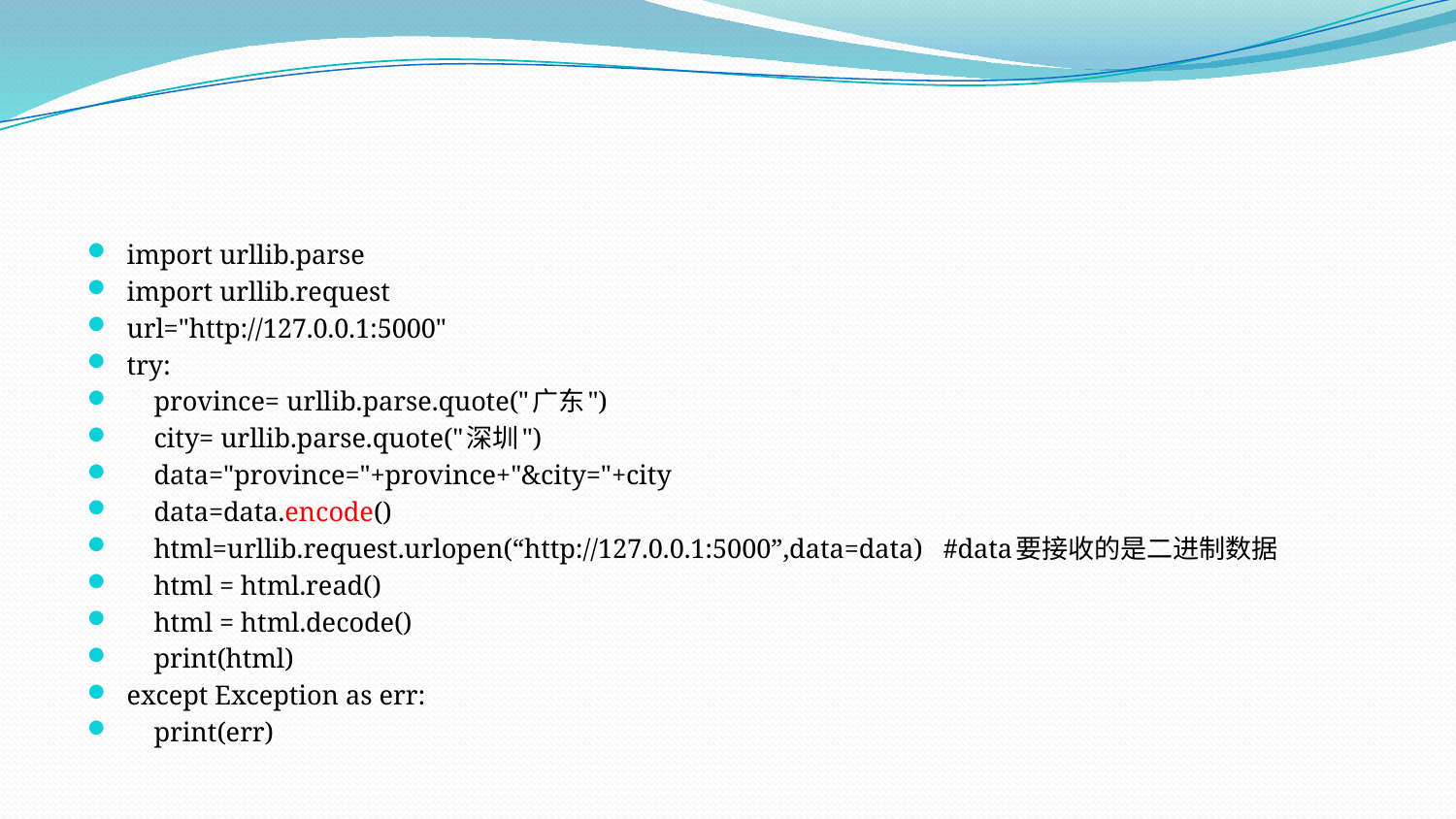

#
import urllib.parse
import urllib.request
url="http://127.0.0.1:5000"
try:
    province= urllib.parse.quote("广东")
    city= urllib.parse.quote("深圳")
    data="province="+province+"&city="+city
    data=data.encode()
    html=urllib.request.urlopen(“http://127.0.0.1:5000”,data=data)   #data要接收的是二进制数据
    html = html.read()
    html = html.decode()
    print(html)
except Exception as err:
    print(err)